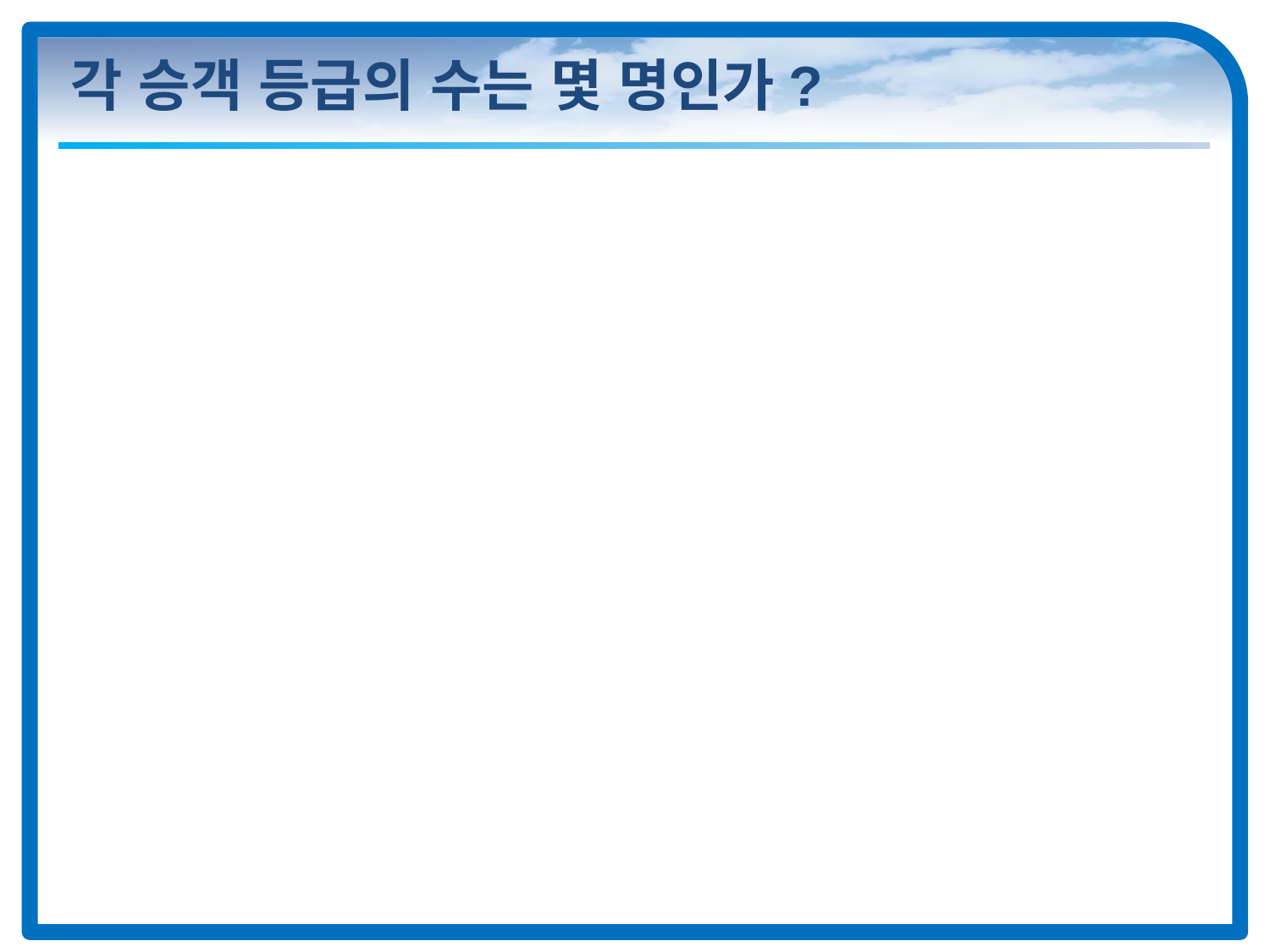

# 각 승객 등급의 수는 몇 명인가?